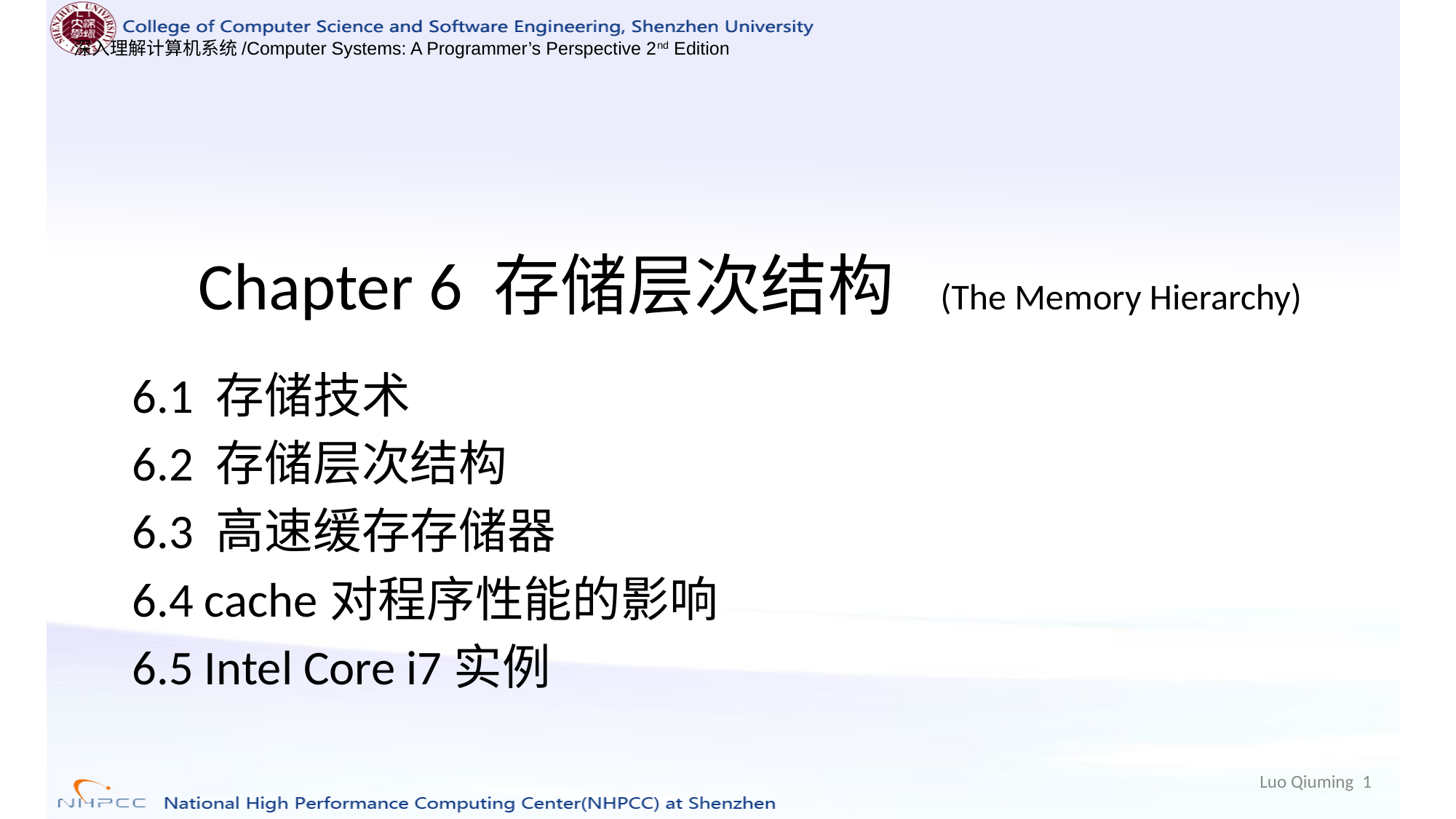

Chapter 6 存储层次结构  (The Memory Hierarchy)
6.1 存储技术
6.2 存储层次结构
6.3 高速缓存存储器
6.4 cache对程序性能的影响
6.5 Intel Core i7实例
Luo Qiuming  1